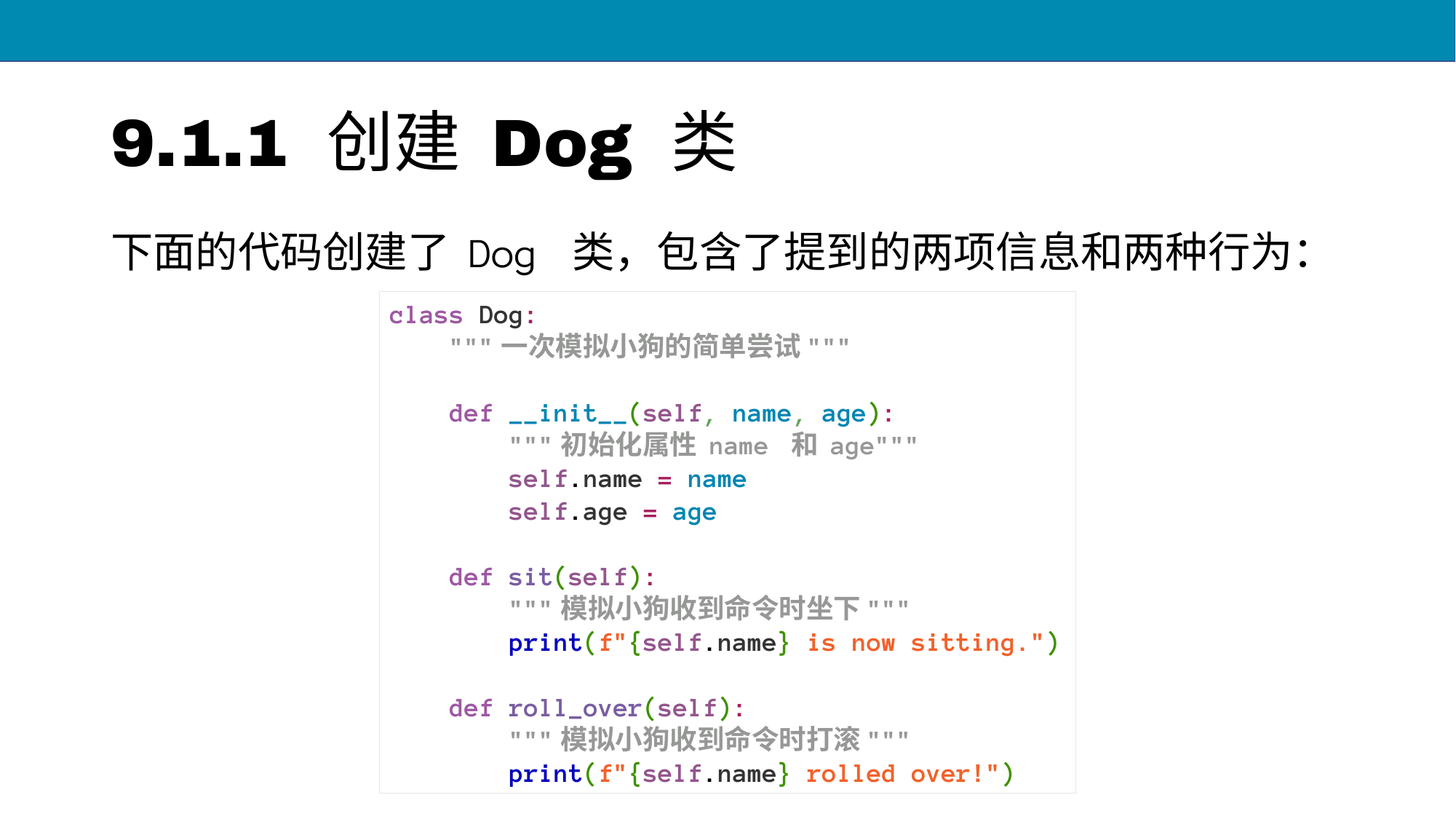

# 9.1.1 创建 Dog 类
下面的代码创建了 Dog 类，包含了提到的两项信息和两种行为：
class Dog:
    """一次模拟小狗的简单尝试"""
    def __init__(self, name, age):
        """初始化属性 name 和 age"""
        self.name = name
        self.age = age
    def sit(self):
        """模拟小狗收到命令时坐下"""
        print(f"{self.name} is now sitting.")
    def roll_over(self):
        """模拟小狗收到命令时打滚"""
        print(f"{self.name} rolled over!")